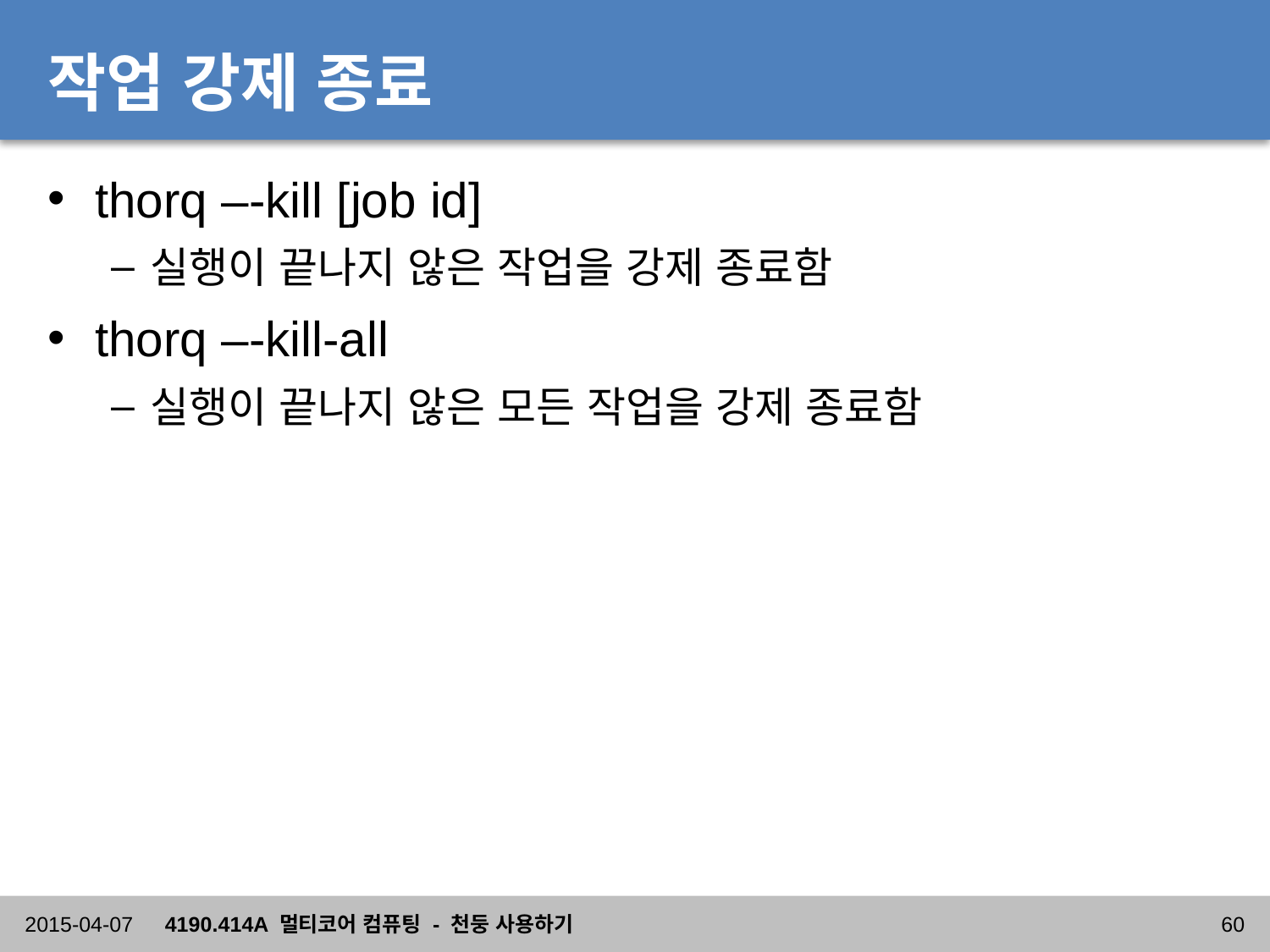

# 작업 강제 종료
thorq –-kill [job id]
실행이 끝나지 않은 작업을 강제 종료함
thorq –-kill-all
실행이 끝나지 않은 모든 작업을 강제 종료함
2015-04-07
4190.414A 멀티코어 컴퓨팅 - 천둥 사용하기
60